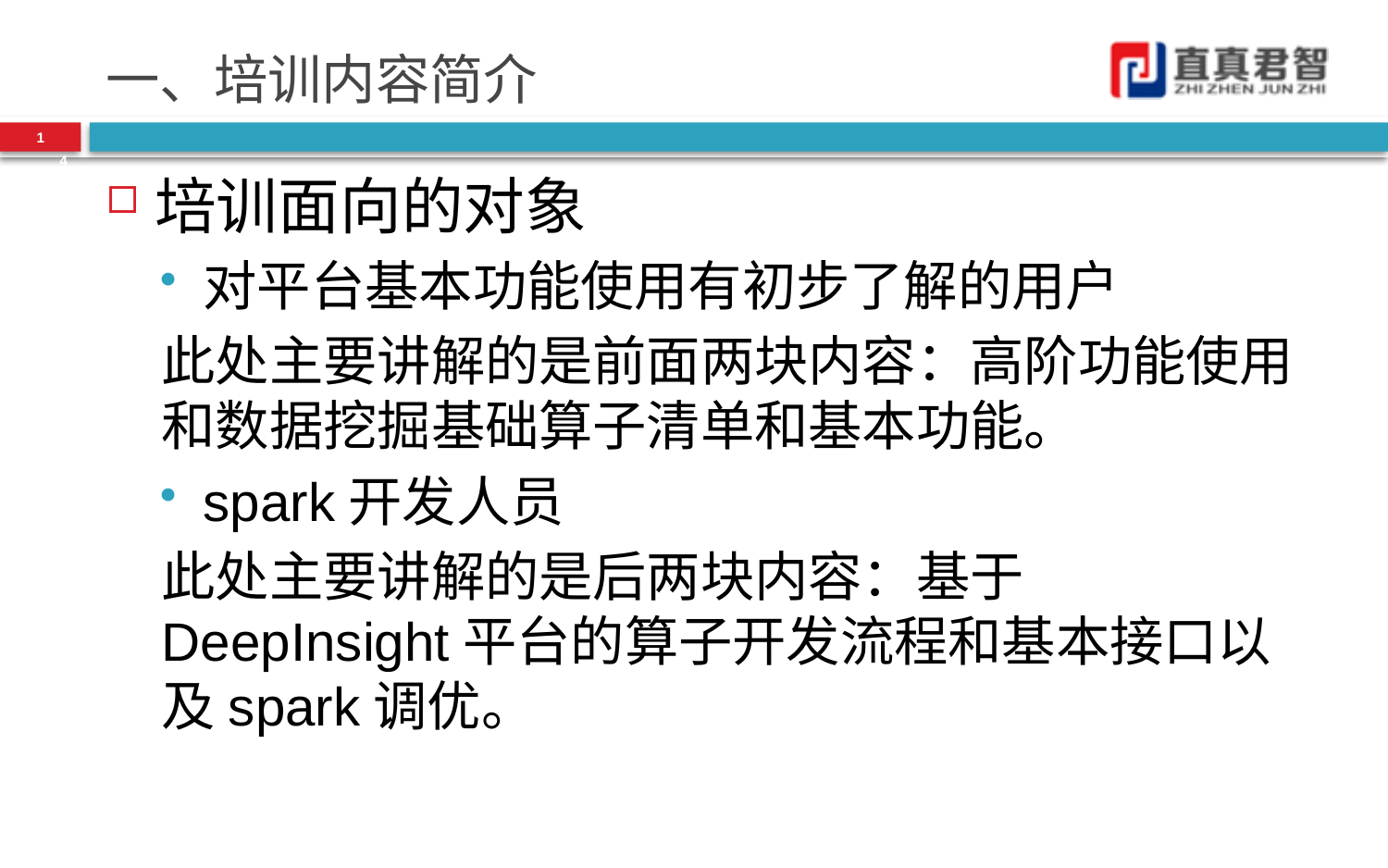

# 一、培训内容简介
1
4
培训面向的对象
对平台基本功能使用有初步了解的用户
此处主要讲解的是前面两块内容：高阶功能使用和数据挖掘基础算子清单和基本功能。
spark开发人员
此处主要讲解的是后两块内容：基于DeepInsight平台的算子开发流程和基本接口以及spark调优。